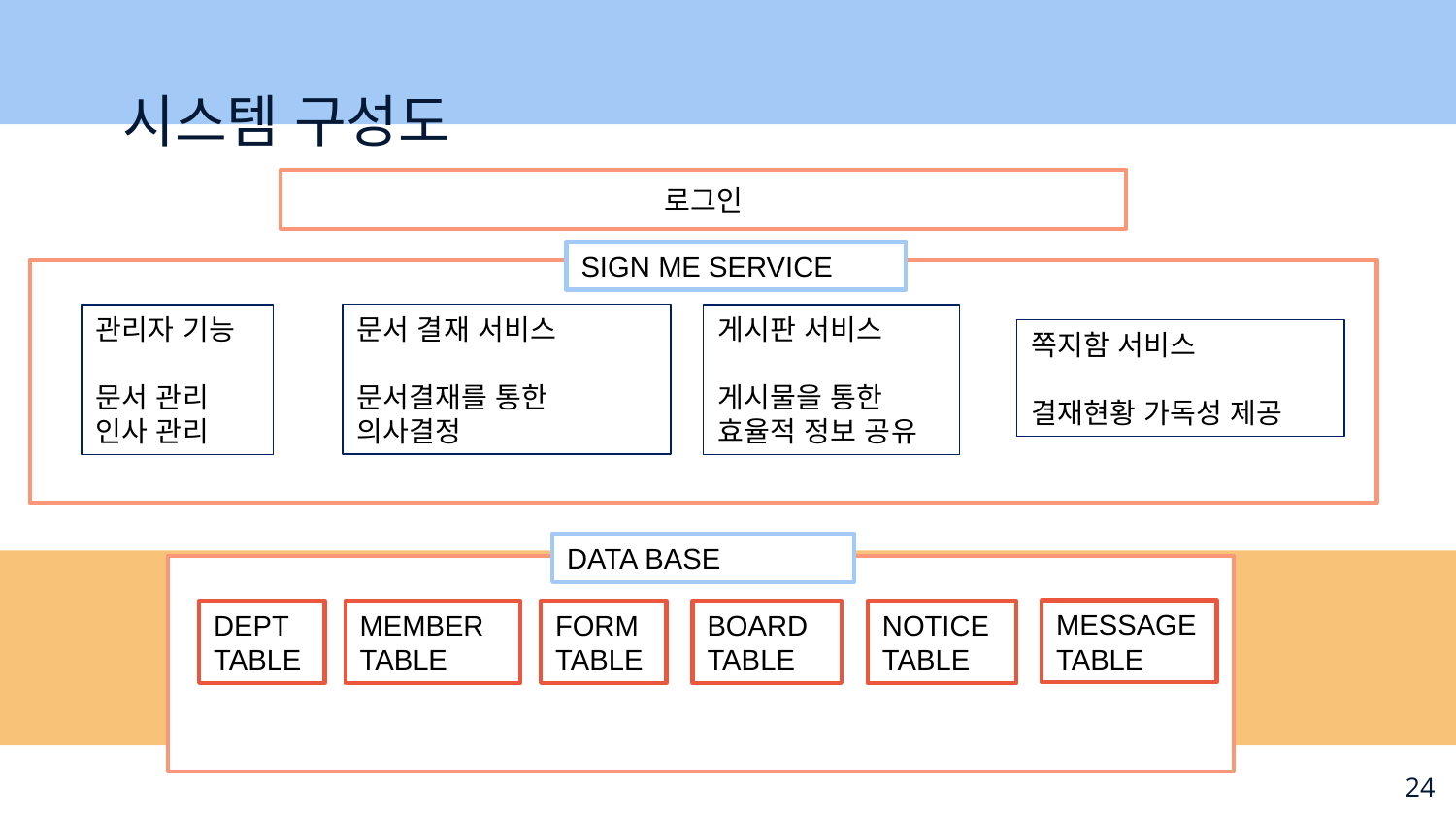

# 시스템 구성도
로그인
SIGN ME SERVICE

문서 결재 서비스

문서결재를 통한 의사결정
관리자 기능
문서 관리 인사 관리
게시판 서비스

게시물을 통한 효율적 정보 공유
쪽지함 서비스

결재현황 가독성 제공
DATA BASE

MESSAGE
TABLE
DEPT
TABLE
MEMBER
TABLE
FORM
TABLE
BOARD TABLE
NOTICE
TABLE
24